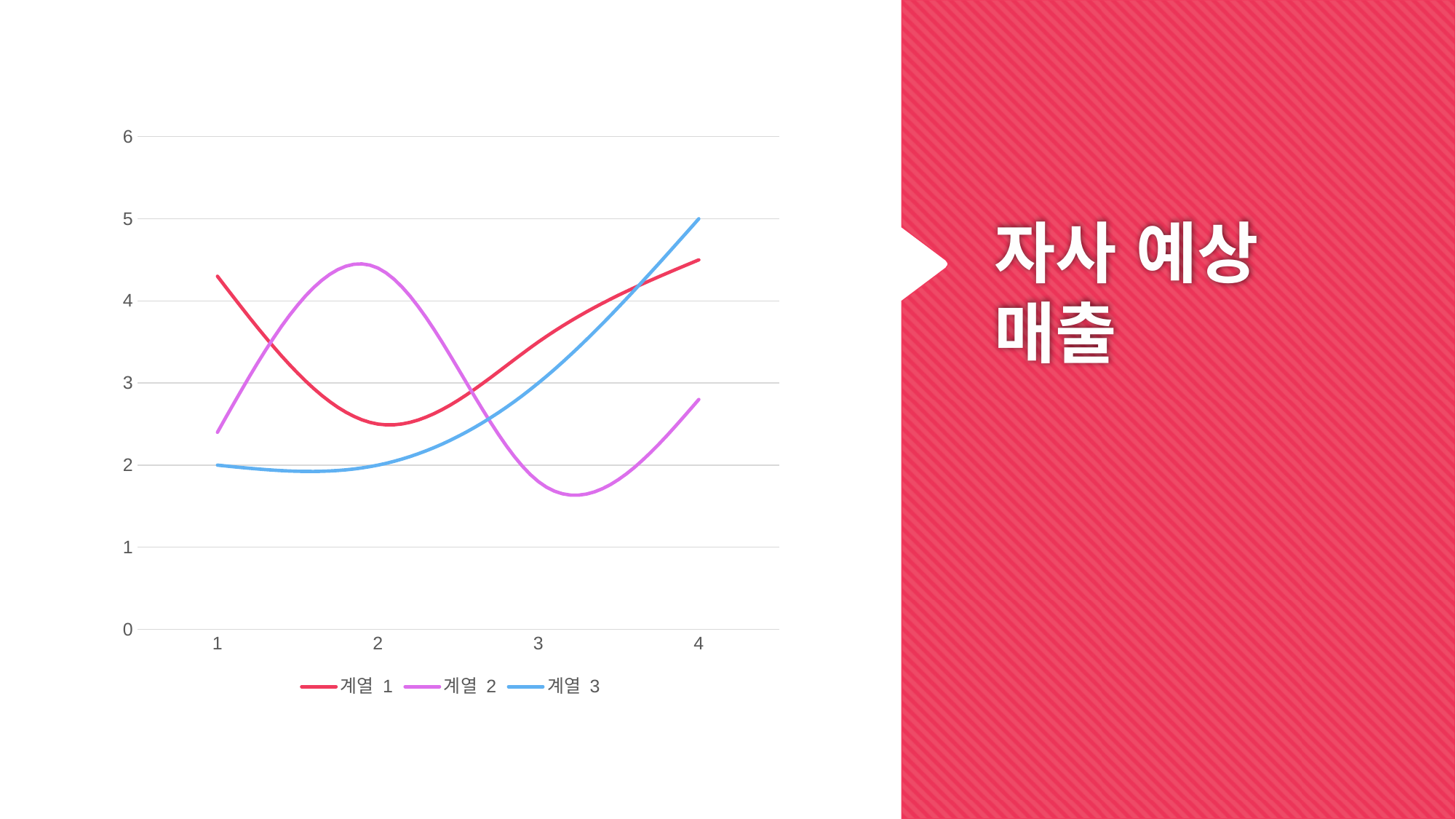

### Chart

| Category | 계열 1 | 계열 2 | 계열 3 |
|---|---|---|---|
# 자사 예상 매출